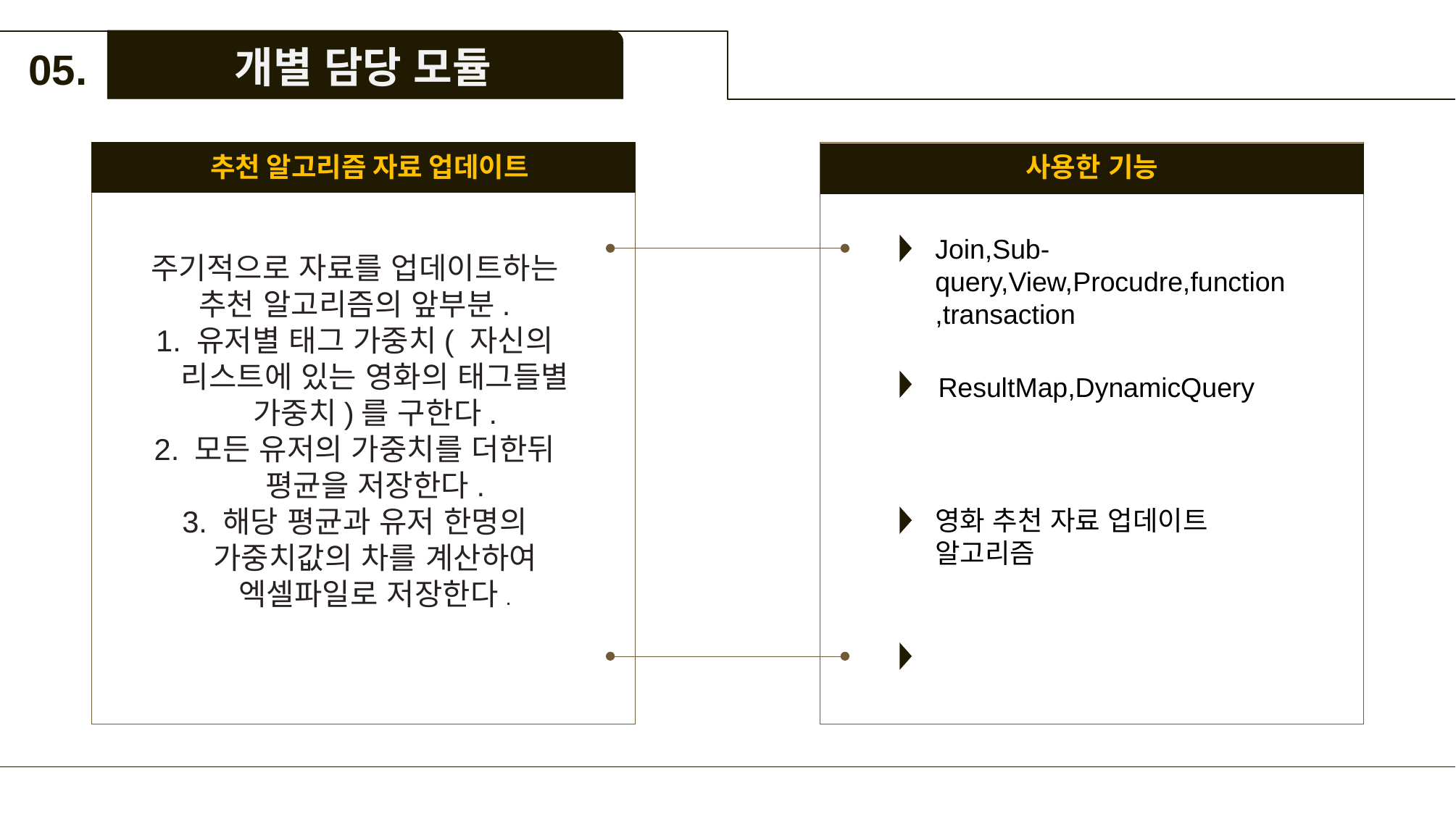

개별 담당 모듈
05.

추천 알고리즘 자료 업데이트
사용한 기능

주기적으로 자료를 업데이트하는 추천 알고리즘의 앞부분.
유저별 태그 가중치( 자신의 리스트에 있는 영화의 태그들별 가중치)를 구한다.
모든 유저의 가중치를 더한뒤 평균을 저장한다.
해당 평균과 유저 한명의 가중치값의 차를 계산하여 엑셀파일로 저장한다.
Join,Sub-query,View,Procudre,function,transaction

ResultMap,DynamicQuery

영화 추천 자료 업데이트 알고리즘